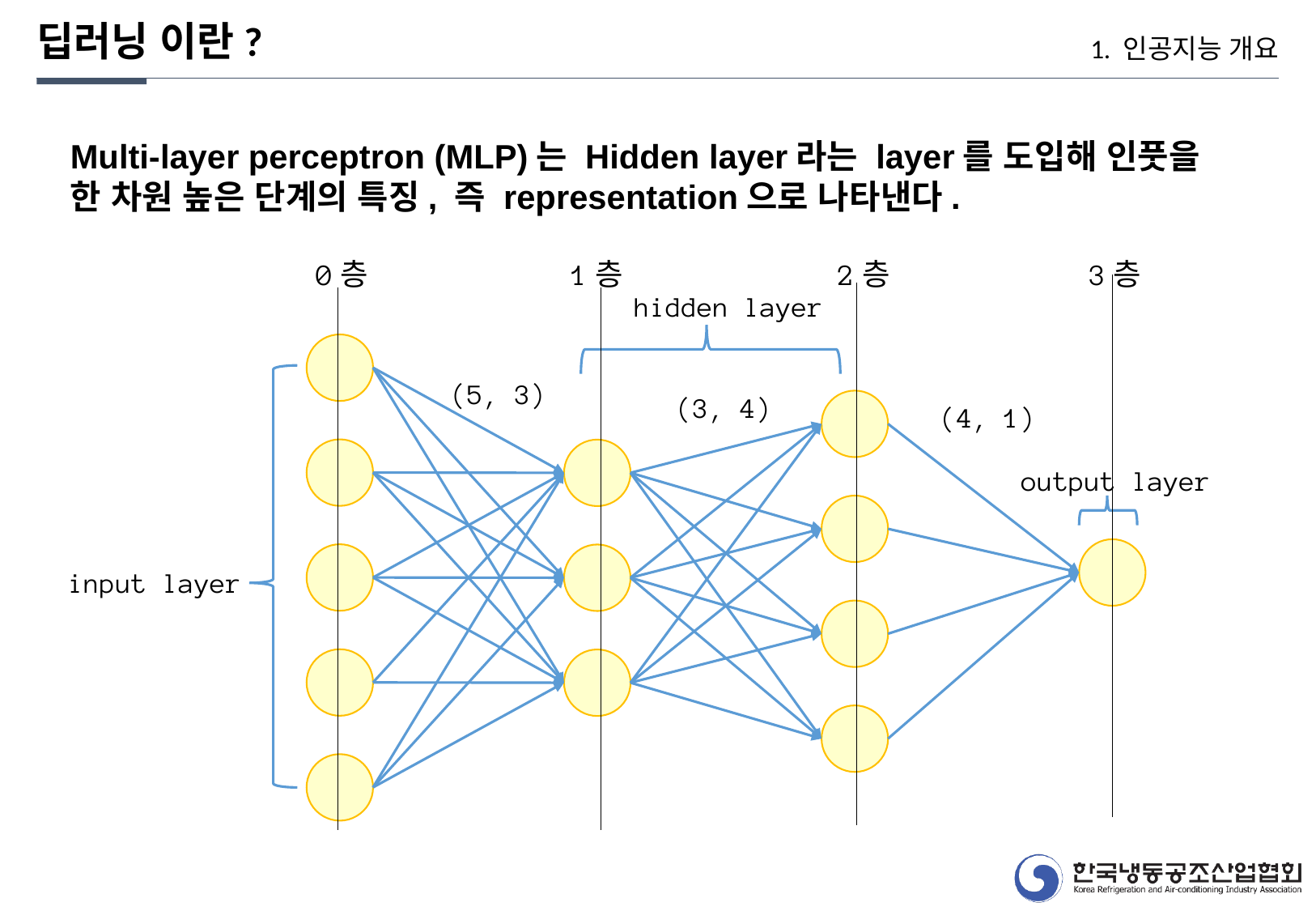

딥러닝 이란?
1. 인공지능 개요
Multi-layer perceptron (MLP)는 Hidden layer라는 layer를 도입해 인풋을 한 차원 높은 단계의 특징, 즉 representation으로 나타낸다.

0층
1층
2층
3층
hidden layer

(5, 3)
(3, 4)

(4, 1)

output layer

input layer